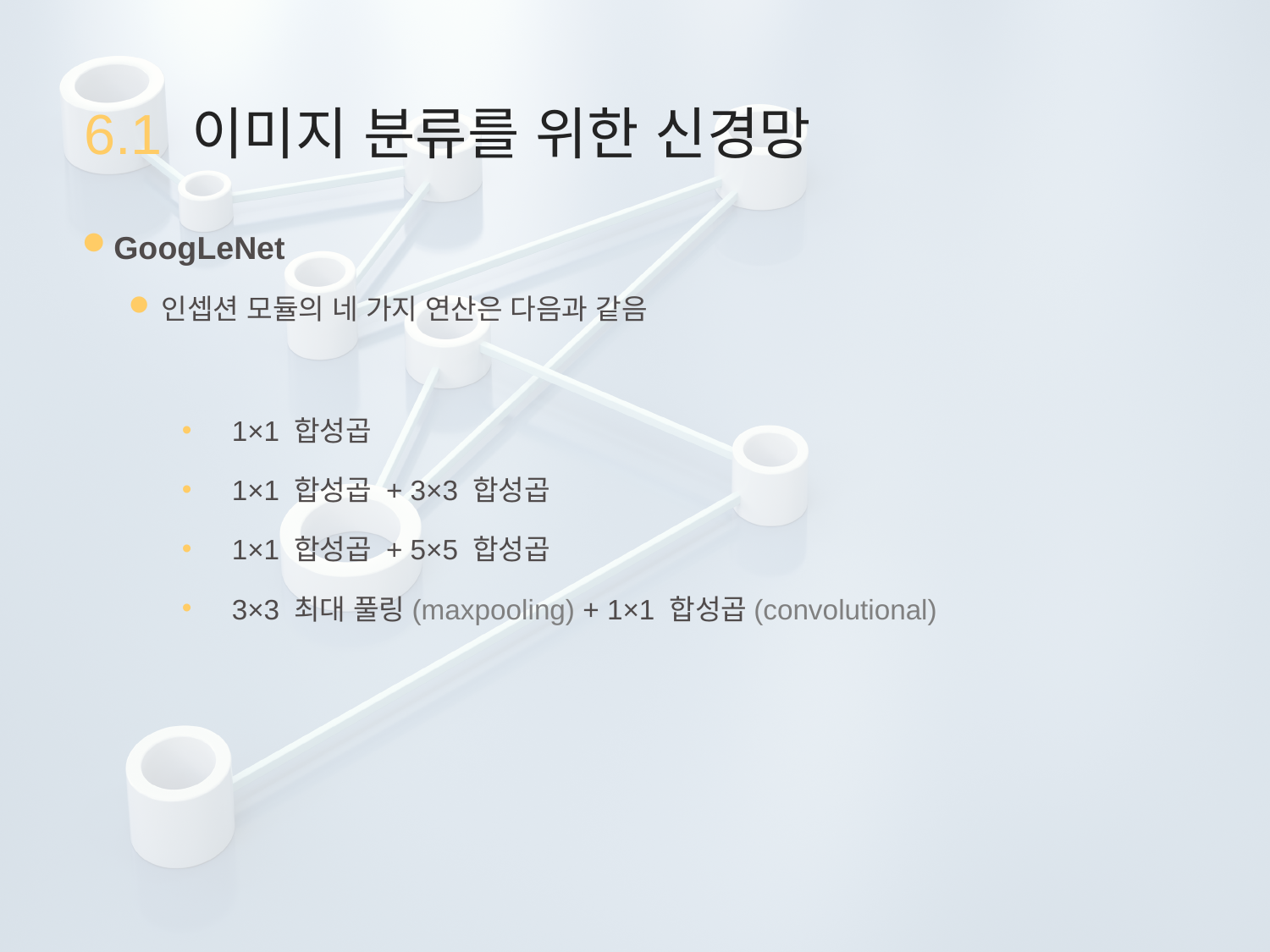

# 6.1 이미지 분류를 위한 신경망
GoogLeNet
인셉션 모듈의 네 가지 연산은 다음과 같음

1×1 합성곱
1×1 합성곱 + 3×3 합성곱
1×1 합성곱 + 5×5 합성곱
3×3 최대 풀링(maxpooling) + 1×1 합성곱(convolutional)